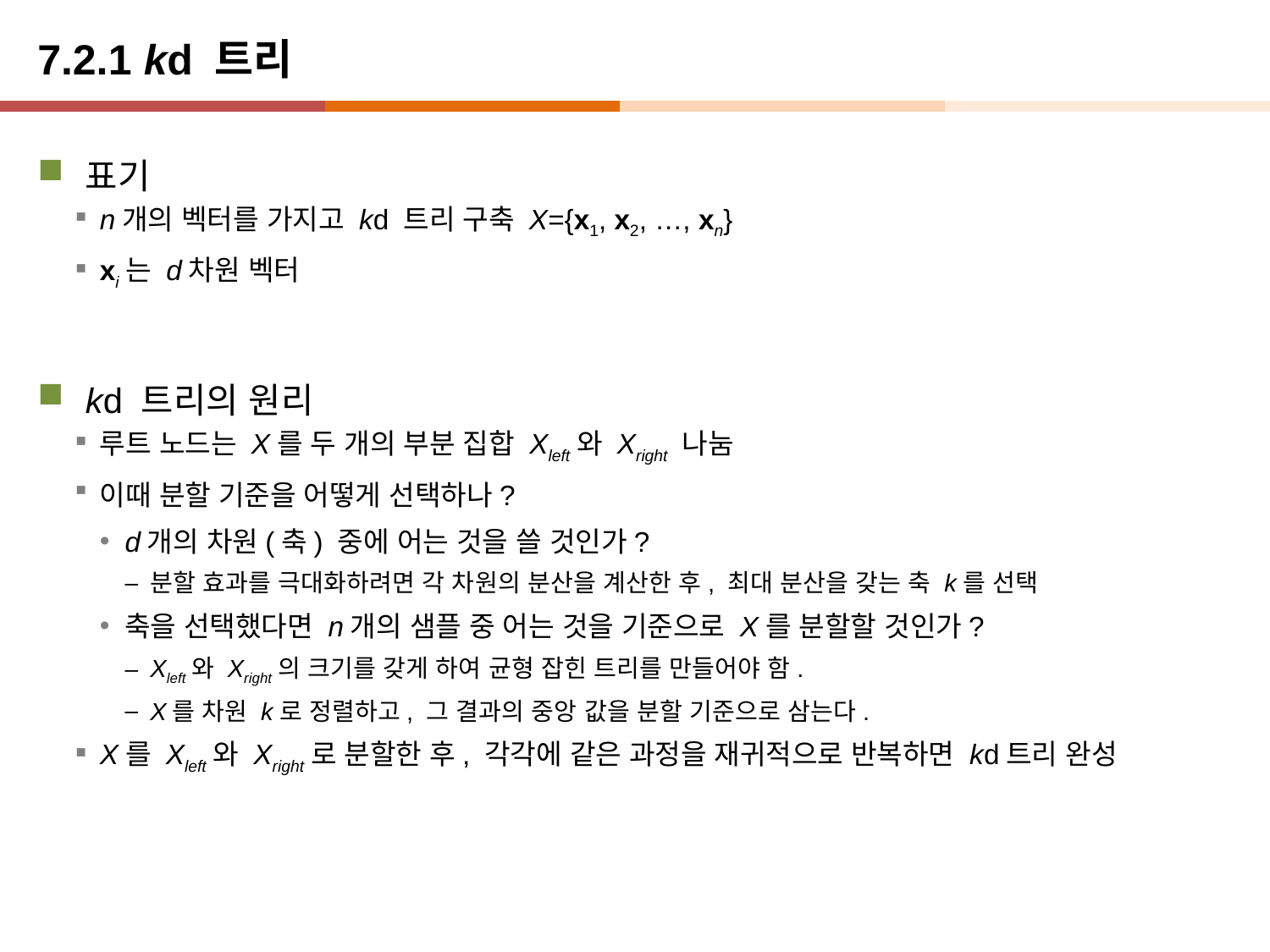

# 7.2.1 kd 트리
표기
n개의 벡터를 가지고 kd 트리 구축 X={x1, x2, …, xn}
xi는 d차원 벡터

kd 트리의 원리
루트 노드는 X를 두 개의 부분 집합 Xleft와 Xright 나눔
이때 분할 기준을 어떻게 선택하나?
d개의 차원(축) 중에 어는 것을 쓸 것인가?
분할 효과를 극대화하려면 각 차원의 분산을 계산한 후, 최대 분산을 갖는 축 k를 선택
축을 선택했다면 n개의 샘플 중 어는 것을 기준으로 X를 분할할 것인가?
Xleft와 Xright의 크기를 갖게 하여 균형 잡힌 트리를 만들어야 함.
X를 차원 k로 정렬하고, 그 결과의 중앙 값을 분할 기준으로 삼는다.
X를 Xleft와 Xright로 분할한 후, 각각에 같은 과정을 재귀적으로 반복하면 kd트리 완성